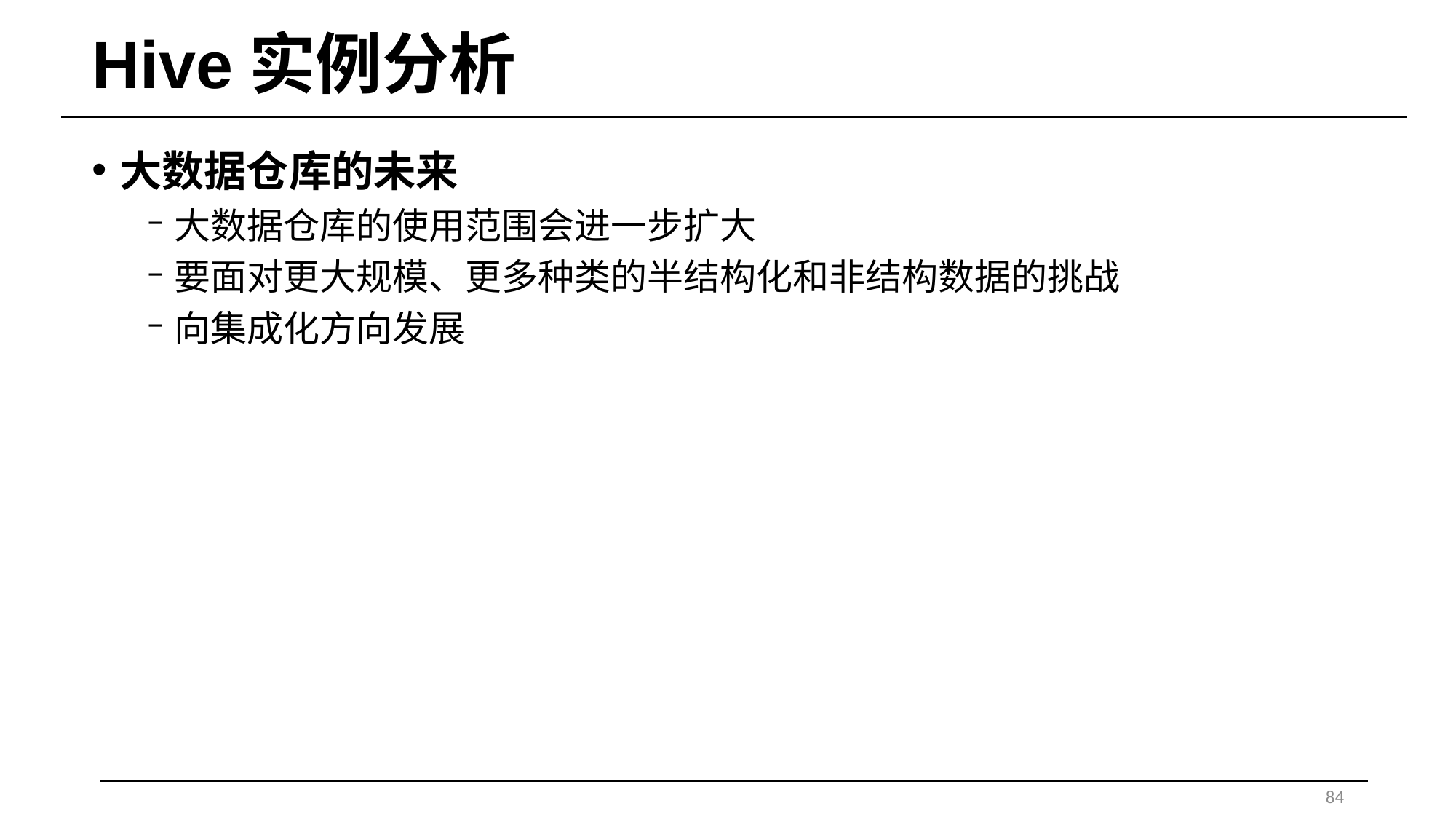

# Hive实例分析
大数据仓库的未来
大数据仓库的使用范围会进一步扩大
要面对更大规模、更多种类的半结构化和非结构数据的挑战
向集成化方向发展
84